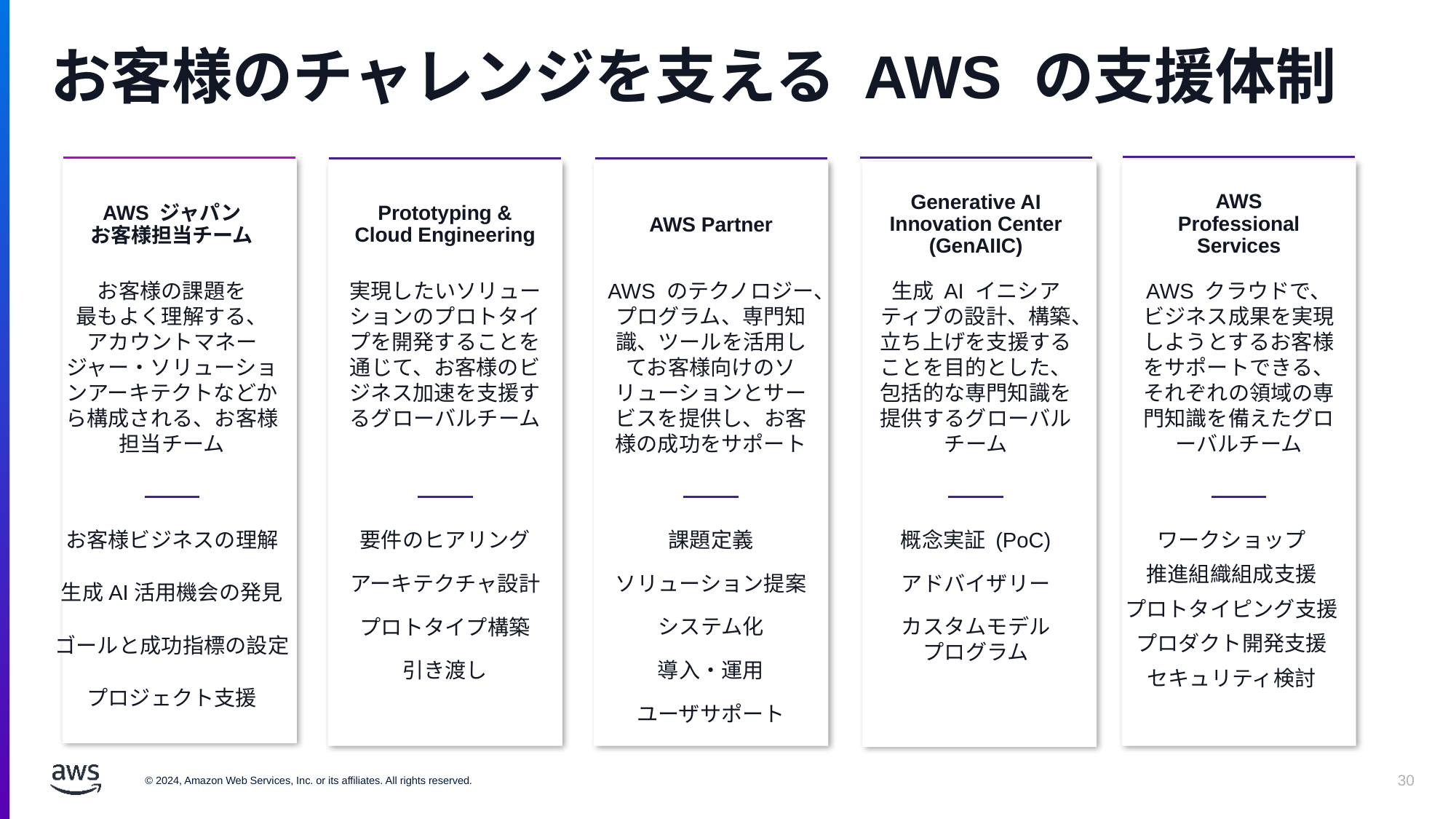

# お客様のチャレンジを支える AWS の支援体制

AWS
Professional
Services
Generative AI
Innovation Center
(GenAIIC)
Prototyping &
Cloud Engineering
AWS ジャパン
お客様担当チーム
AWS Partner
お客様の課題を
最もよく理解する、
アカウントマネージャー・ソリューションアーキテクトなどから構成される、お客様担当チーム
実現したいソリューションのプロトタイプを開発することを通じて、お客様のビジネス加速を支援するグローバルチーム
AWS のテクノロジー、プログラム、専門知識、ツールを活用してお客様向けのソリューションとサービスを提供し、お客様の成功をサポート
生成 AI イニシアティブの設計、構築、立ち上げを支援することを目的とした、包括的な専門知識を提供するグローバルチーム
AWS クラウドで、ビジネス成果を実現しようとするお客様をサポートできる、それぞれの領域の専門知識を備えたグローバルチーム
お客様ビジネスの理解
生成AI活用機会の発見
ゴールと成功指標の設定
プロジェクト支援

要件のヒアリング
アーキテクチャ設計
プロトタイプ構築
引き渡し
課題定義
ソリューション提案
システム化
導入・運用
ユーザサポート
概念実証 (PoC)
アドバイザリー
カスタムモデル
プログラム
ワークショップ
推進組織組成支援
プロトタイピング支援
プロダクト開発支援
セキュリティ検討
30